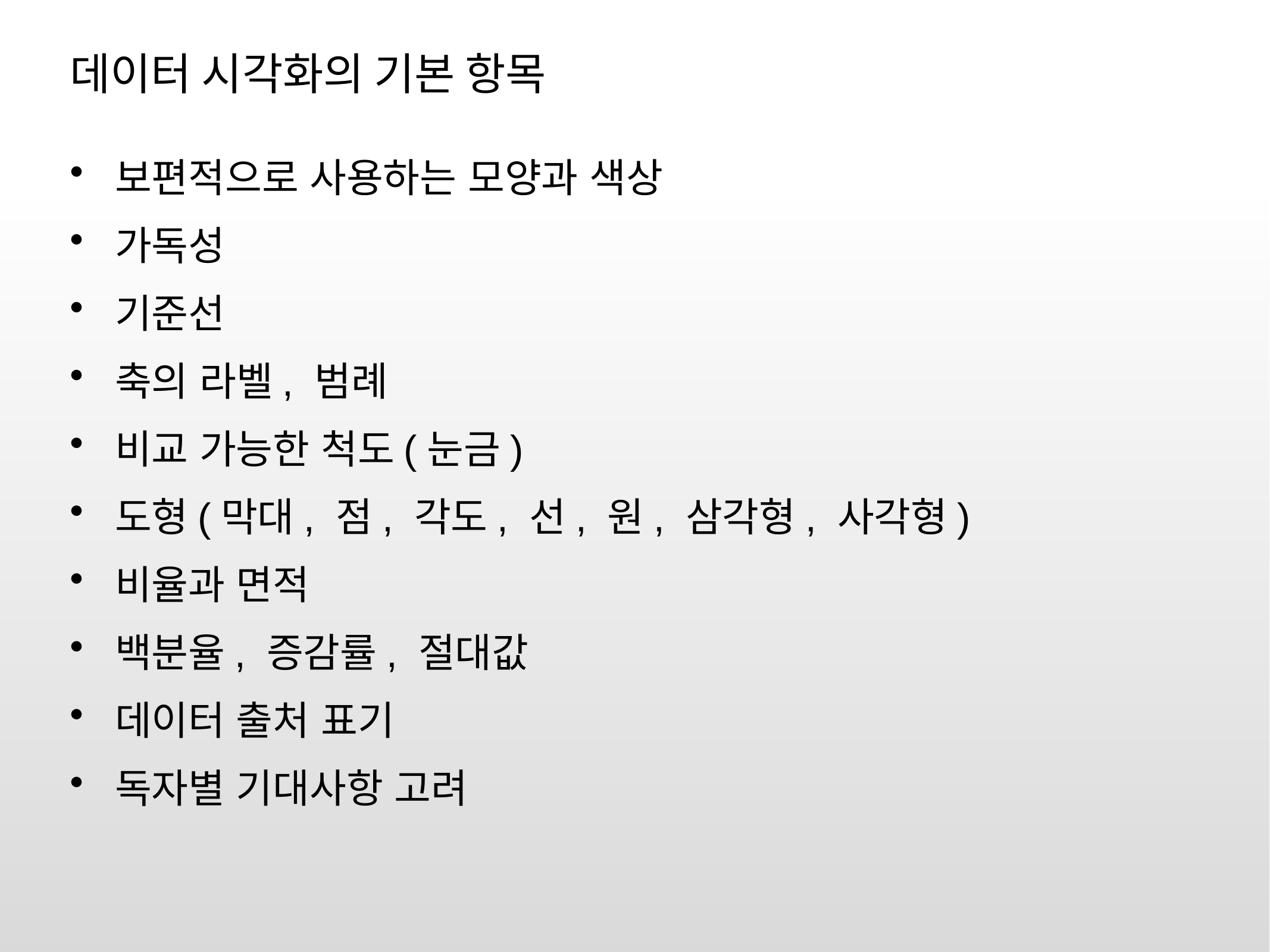

# 데이터 시각화의 기본 항목
보편적으로 사용하는 모양과 색상
가독성
기준선
축의 라벨, 범례
비교 가능한 척도(눈금)
도형(막대, 점, 각도, 선, 원, 삼각형, 사각형)
비율과 면적
백분율, 증감률, 절대값
데이터 출처 표기
독자별 기대사항 고려
115